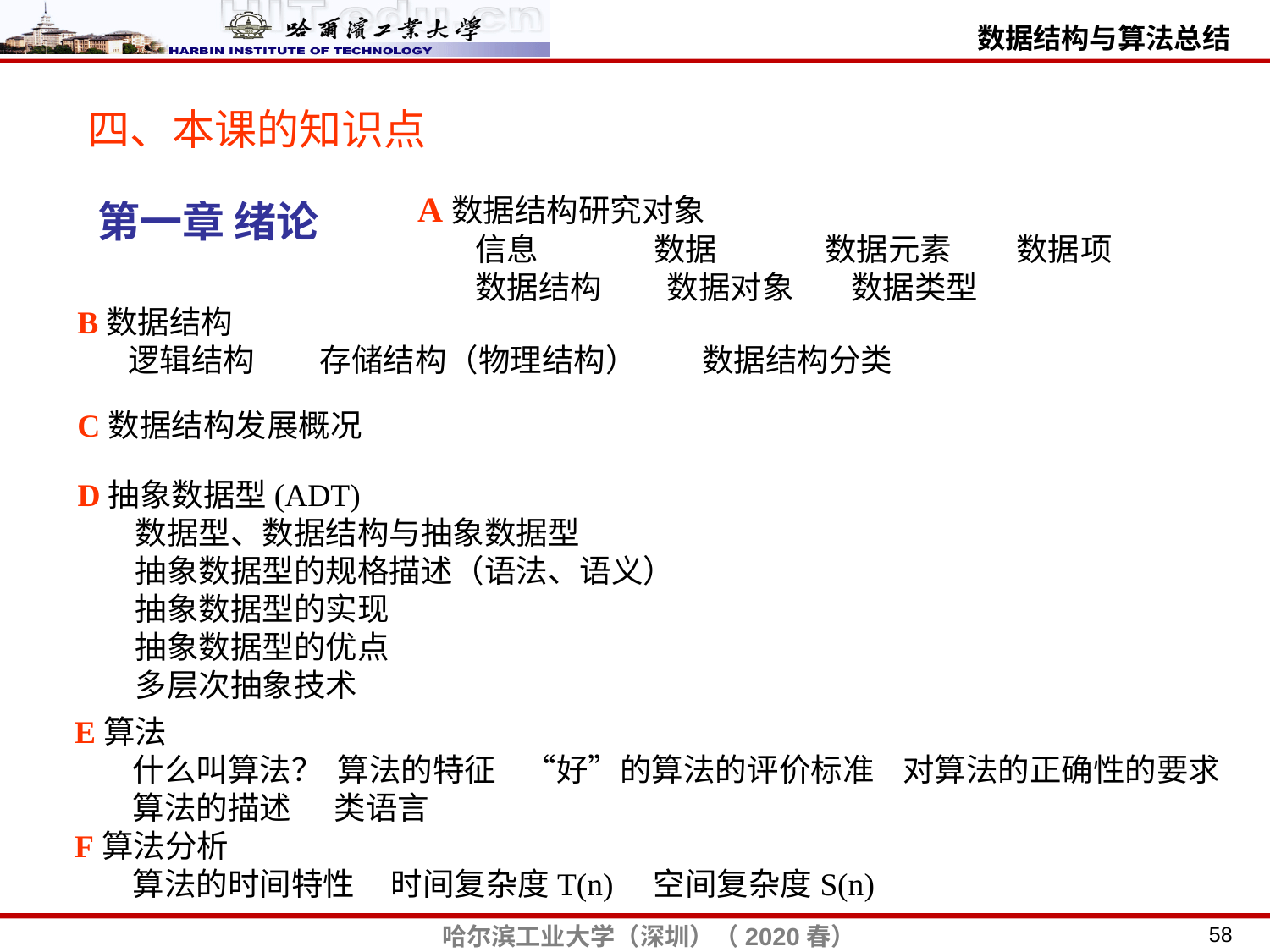

四、本课的知识点
A数据结构研究对象
       信息                数据               数据元素         数据项
       数据结构         数据对象        数据类型
第一章 绪论
B数据结构
      逻辑结构         存储结构（物理结构）         数据结构分类
C数据结构发展概况
D抽象数据型(ADT)
       数据型、数据结构与抽象数据型
       抽象数据型的规格描述（语法、语义）
       抽象数据型的实现
       抽象数据型的优点
       多层次抽象技术
E算法
       什么叫算法？  算法的特征    “好”的算法的评价标准    对算法的正确性的要求
       算法的描述      类语言
F算法分析
       算法的时间特性     时间复杂度T(n)    空间复杂度S(n)